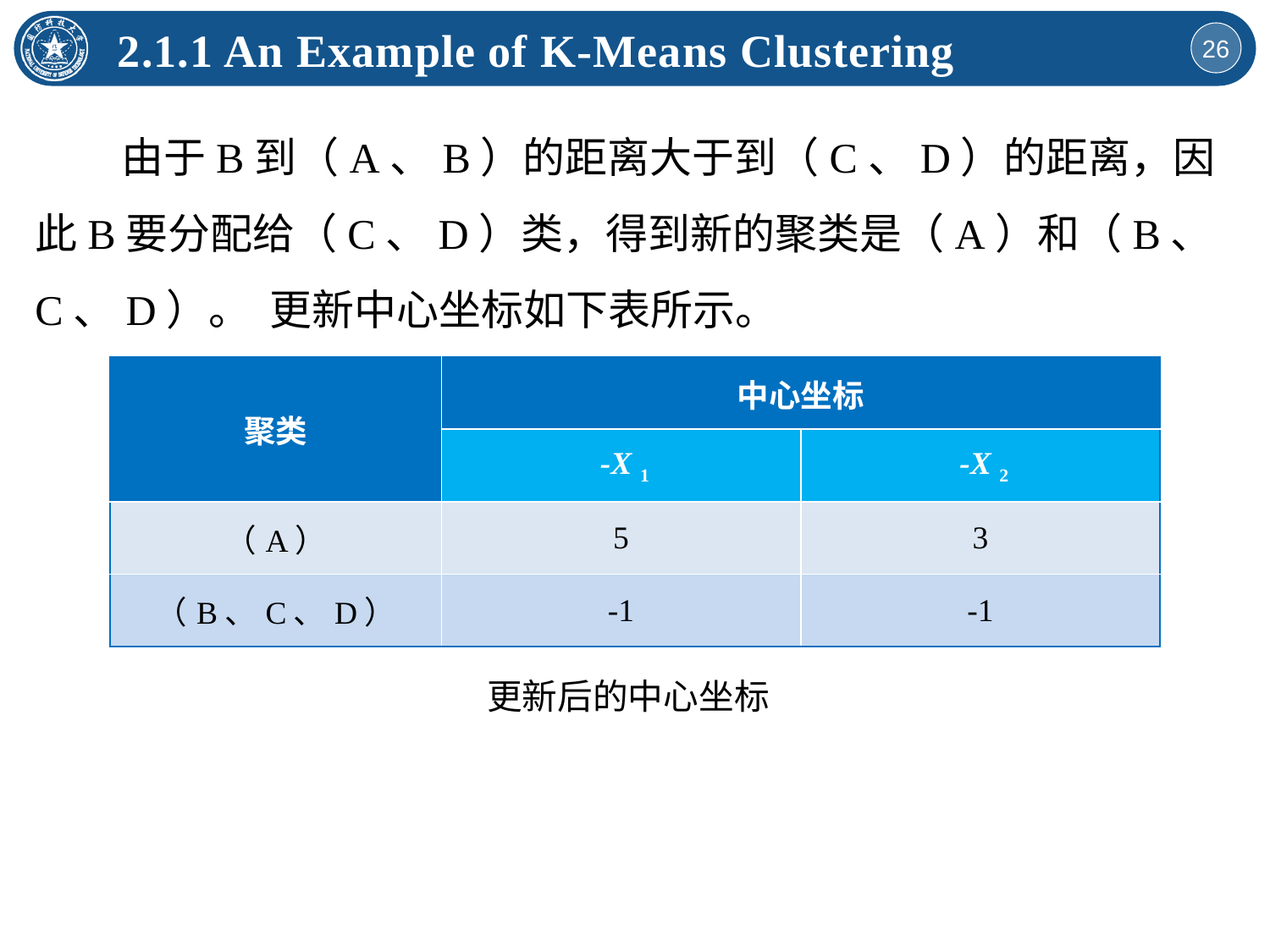

2.1.1 An Example of K-Means Clustering
        由于B到（A、B）的距离大于到（C、D）的距离，因此B要分配给（C、D）类，得到新的聚类是（A）和（B、C、D）。  更新中心坐标如下表所示。
| 聚类 | 中心坐标 |  |
| --- | --- | --- |
|  | -X 1 | -X 2 |
| （A） | 5 | 3 |
| （B、C、D） | -1 | -1 |
更新后的中心坐标